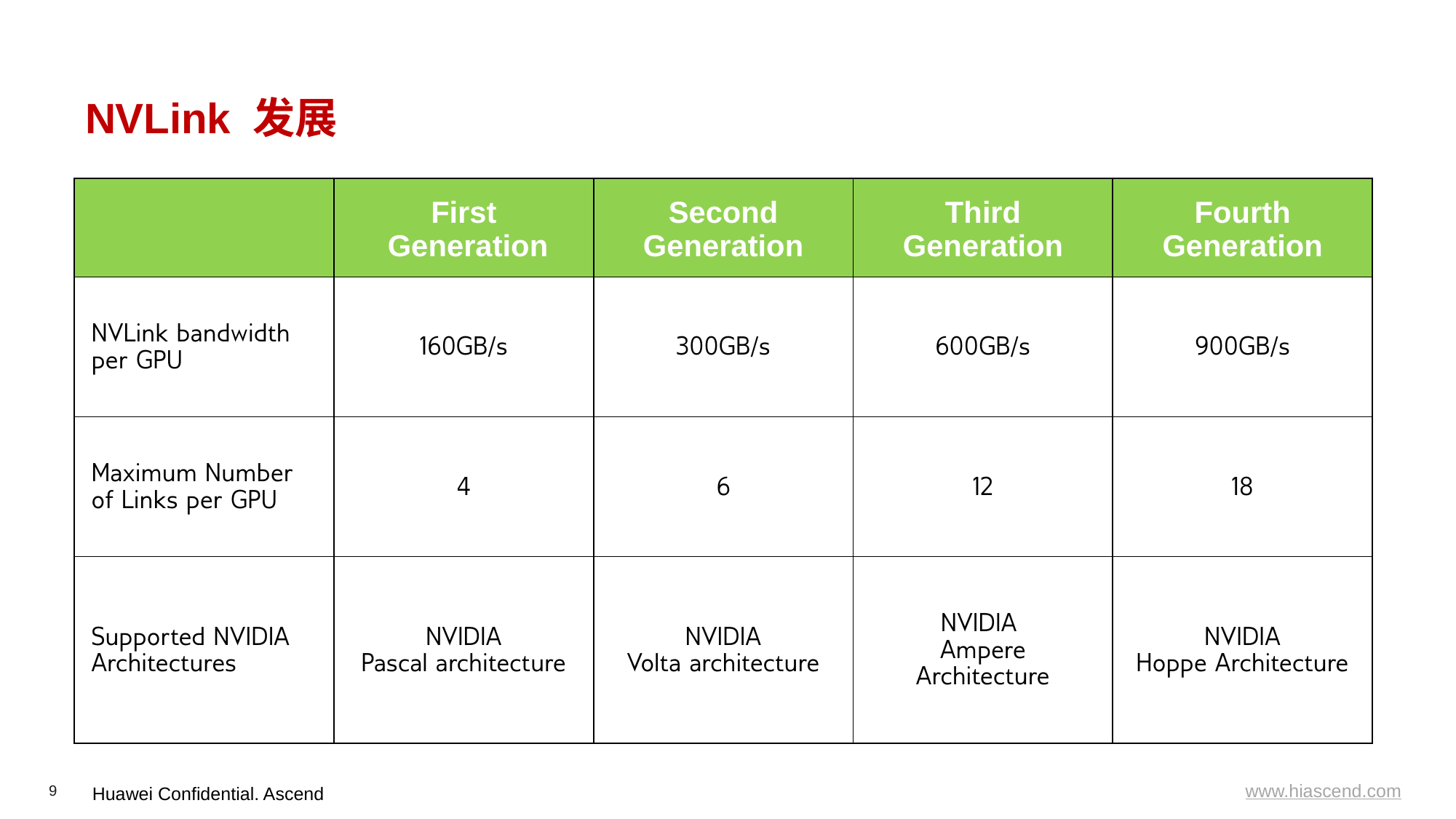

# NVLink 发展
|  | First Generation | Second Generation | Third Generation | Fourth Generation |
| --- | --- | --- | --- | --- |
| NVLink bandwidth per GPU | 160GB/s | 300GB/s | 600GB/s | 900GB/s |
| Maximum Number of Links per GPU | 4 | 6 | 12 | 18 |
| Supported NVIDIA Architectures | NVIDIA Pascal architecture | NVIDIA Volta architecture | NVIDIA Ampere Architecture | NVIDIA Hoppe Architecture |